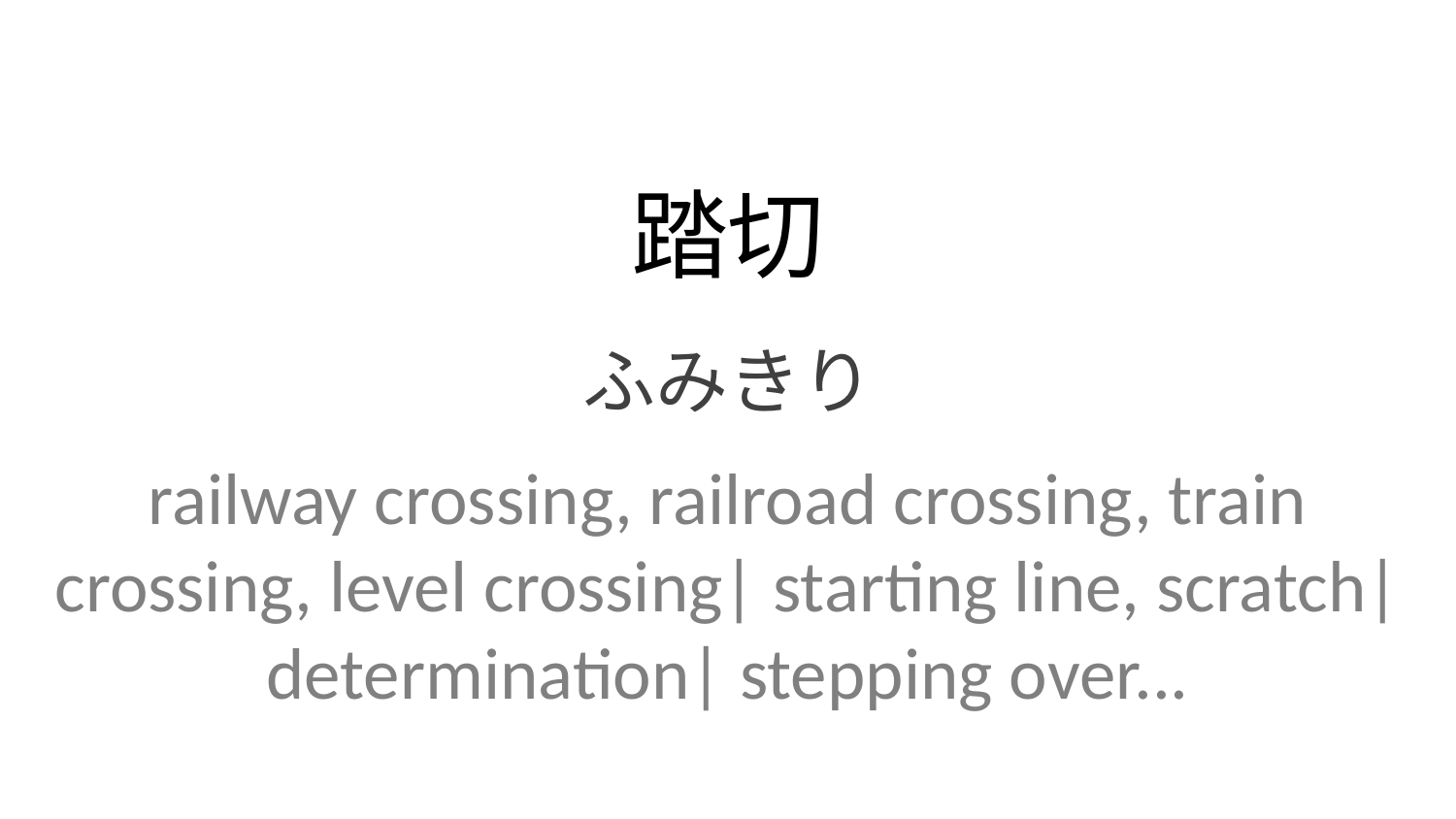

踏切

ふみきり
railway crossing, railroad crossing, train crossing, level crossing| starting line, scratch| determination| stepping over...